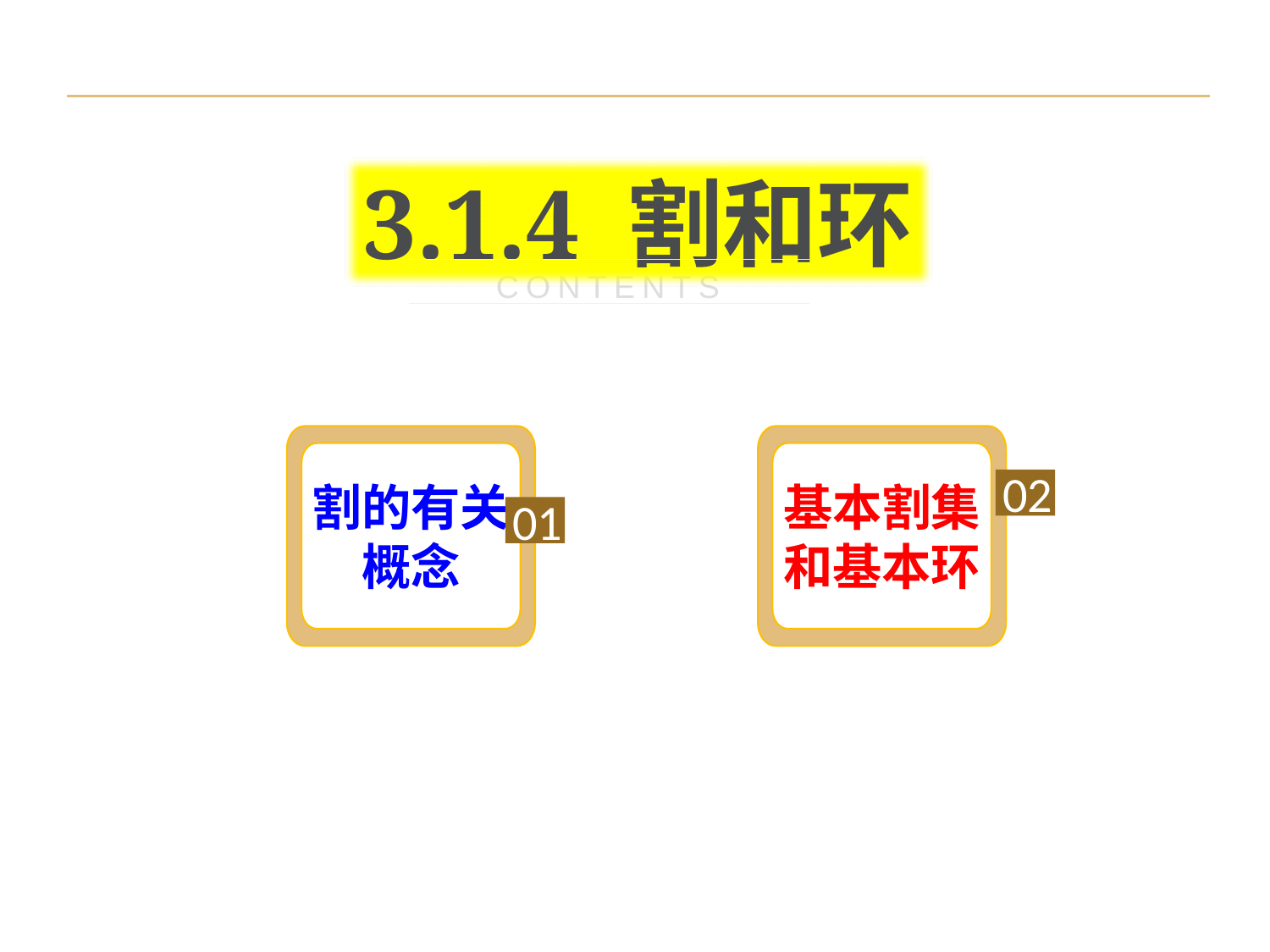

3.1.4 割和环
CONTENTS
割的有关概念
基本割集和基本环
02
01